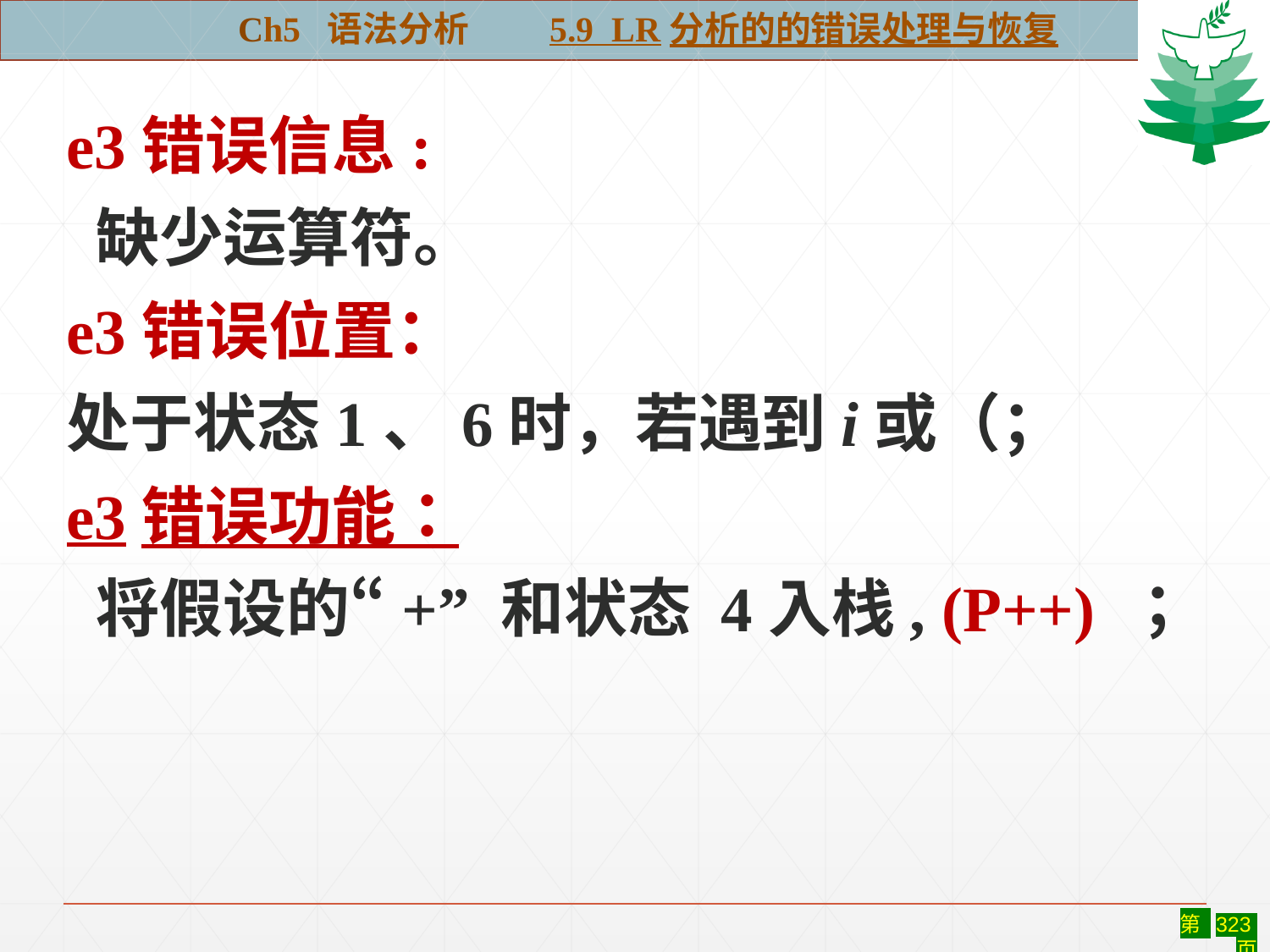

Ch5  语法分析         5.9  LR分析的的错误处理与恢复
#
e3错误信息:
 缺少运算符。
e3错误位置：
处于状态1、6时，若遇到i或（；
e3错误功能：
 将假设的“+” 和状态 4入栈, (P++) ；